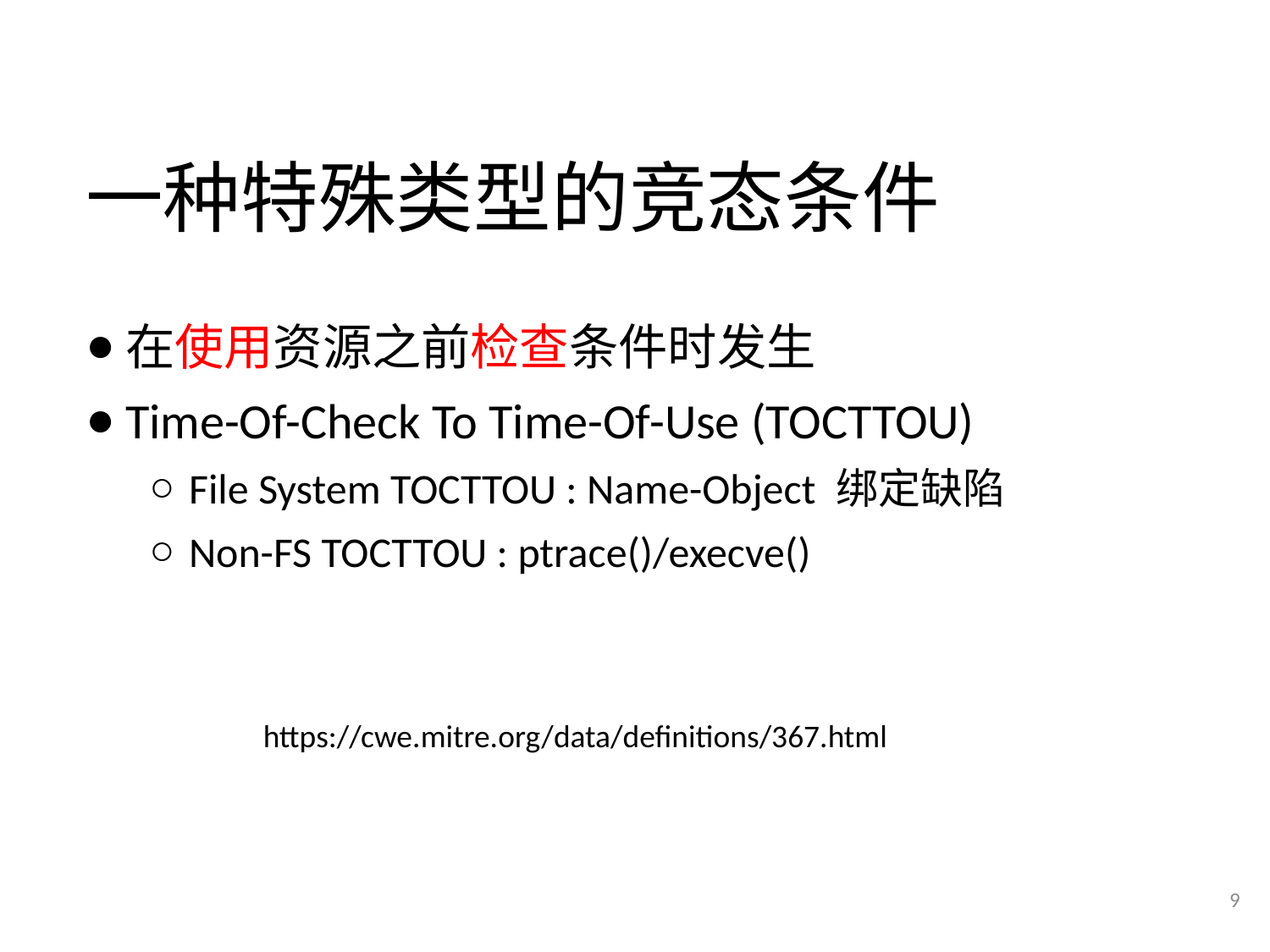

# 一种特殊类型的竞态条件
在使用资源之前检查条件时发生
Time-Of-Check To Time-Of-Use (TOCTTOU)
File System TOCTTOU : Name-Object 绑定缺陷
Non-FS TOCTTOU : ptrace()/execve()
https://cwe.mitre.org/data/definitions/367.html
9